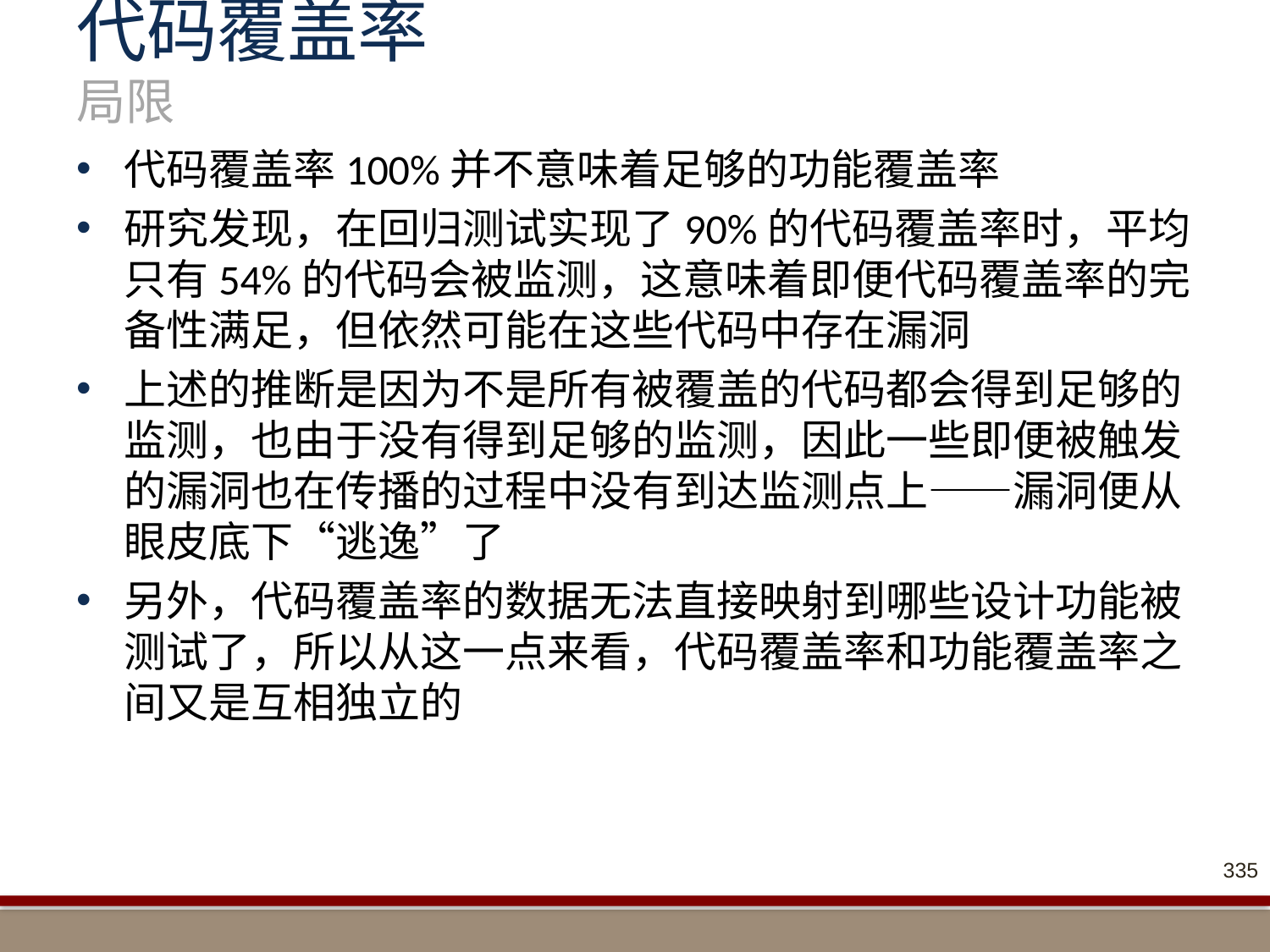

# 代码覆盖率 局限
代码覆盖率100%并不意味着足够的功能覆盖率
研究发现，在回归测试实现了90%的代码覆盖率时，平均只有54%的代码会被监测，这意味着即便代码覆盖率的完备性满足，但依然可能在这些代码中存在漏洞
上述的推断是因为不是所有被覆盖的代码都会得到足够的监测，也由于没有得到足够的监测，因此一些即便被触发的漏洞也在传播的过程中没有到达监测点上——漏洞便从眼皮底下“逃逸”了
另外，代码覆盖率的数据无法直接映射到哪些设计功能被测试了，所以从这一点来看，代码覆盖率和功能覆盖率之间又是互相独立的

335